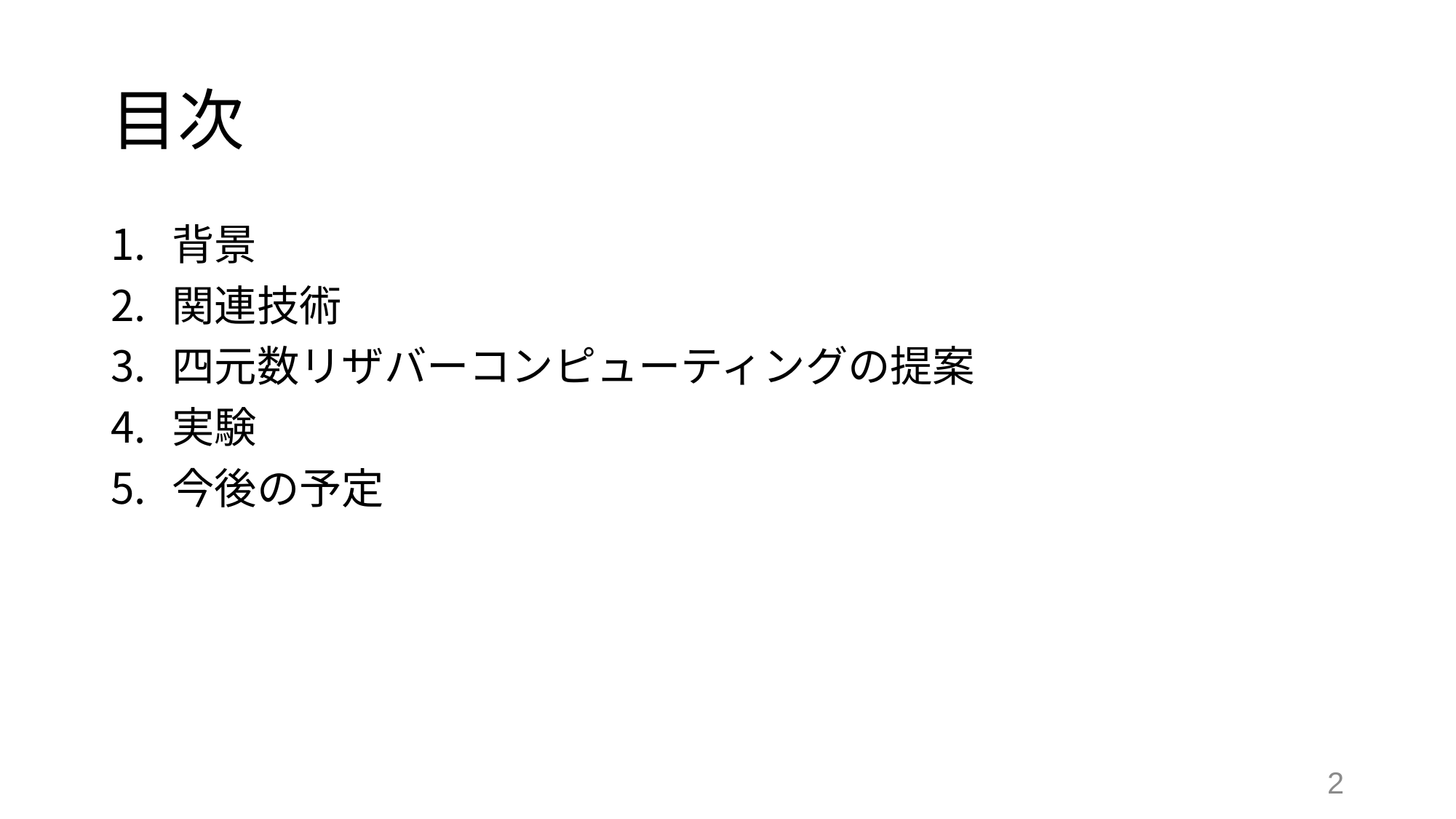

# 目次
背景
関連技術
四元数リザバーコンピューティングの提案
実験
今後の予定
2